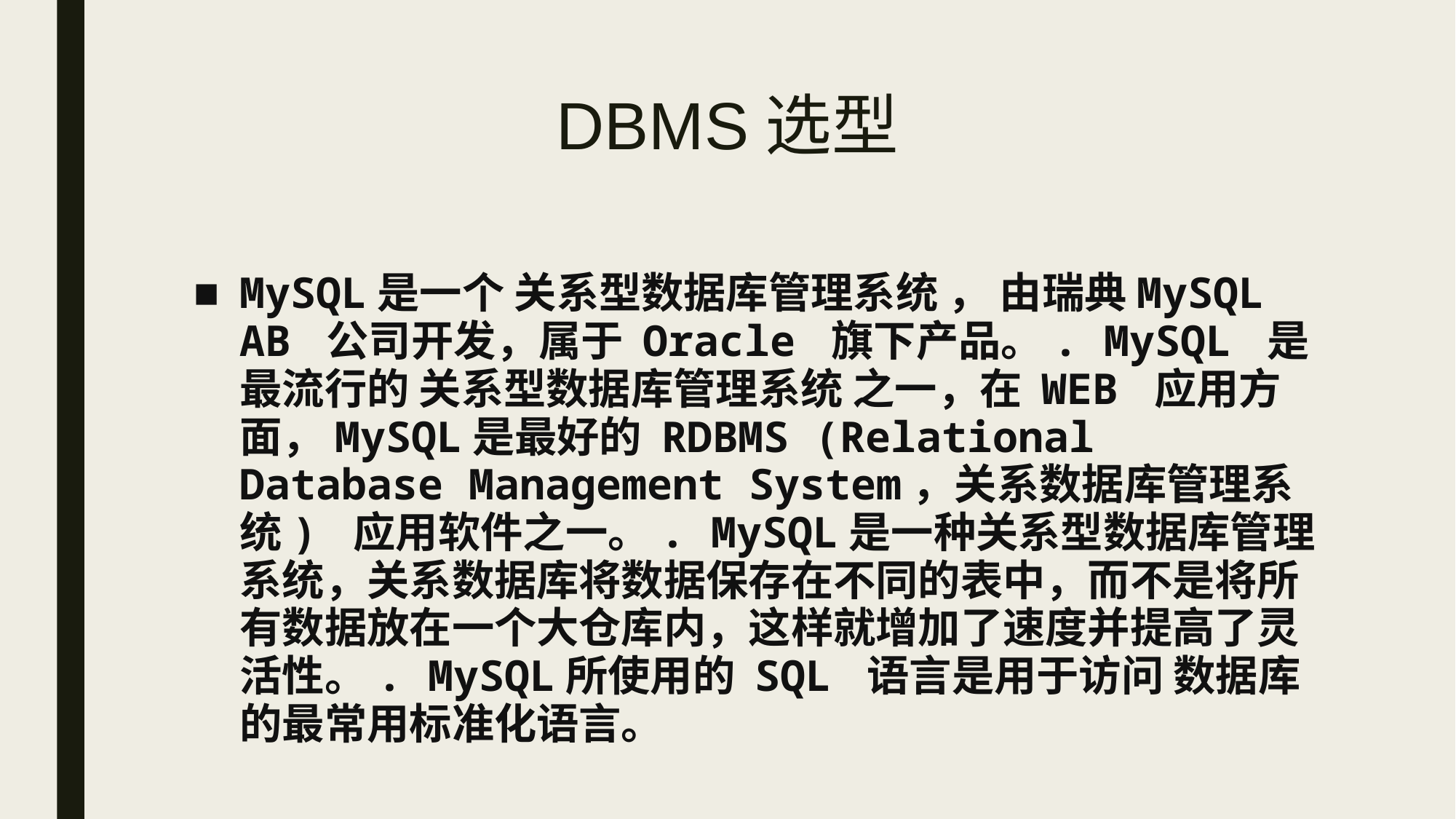

# DBMS选型
MySQL是一个 关系型数据库管理系统 ， 由瑞典MySQL AB 公司开发，属于 Oracle 旗下产品。. MySQL 是最流行的 关系型数据库管理系统 之一，在 WEB 应用方面，MySQL是最好的 RDBMS (Relational Database Management System，关系数据库管理系统) 应用软件之一。. MySQL是一种关系型数据库管理系统，关系数据库将数据保存在不同的表中，而不是将所有数据放在一个大仓库内，这样就增加了速度并提高了灵活性。. MySQL所使用的 SQL 语言是用于访问 数据库 的最常用标准化语言。